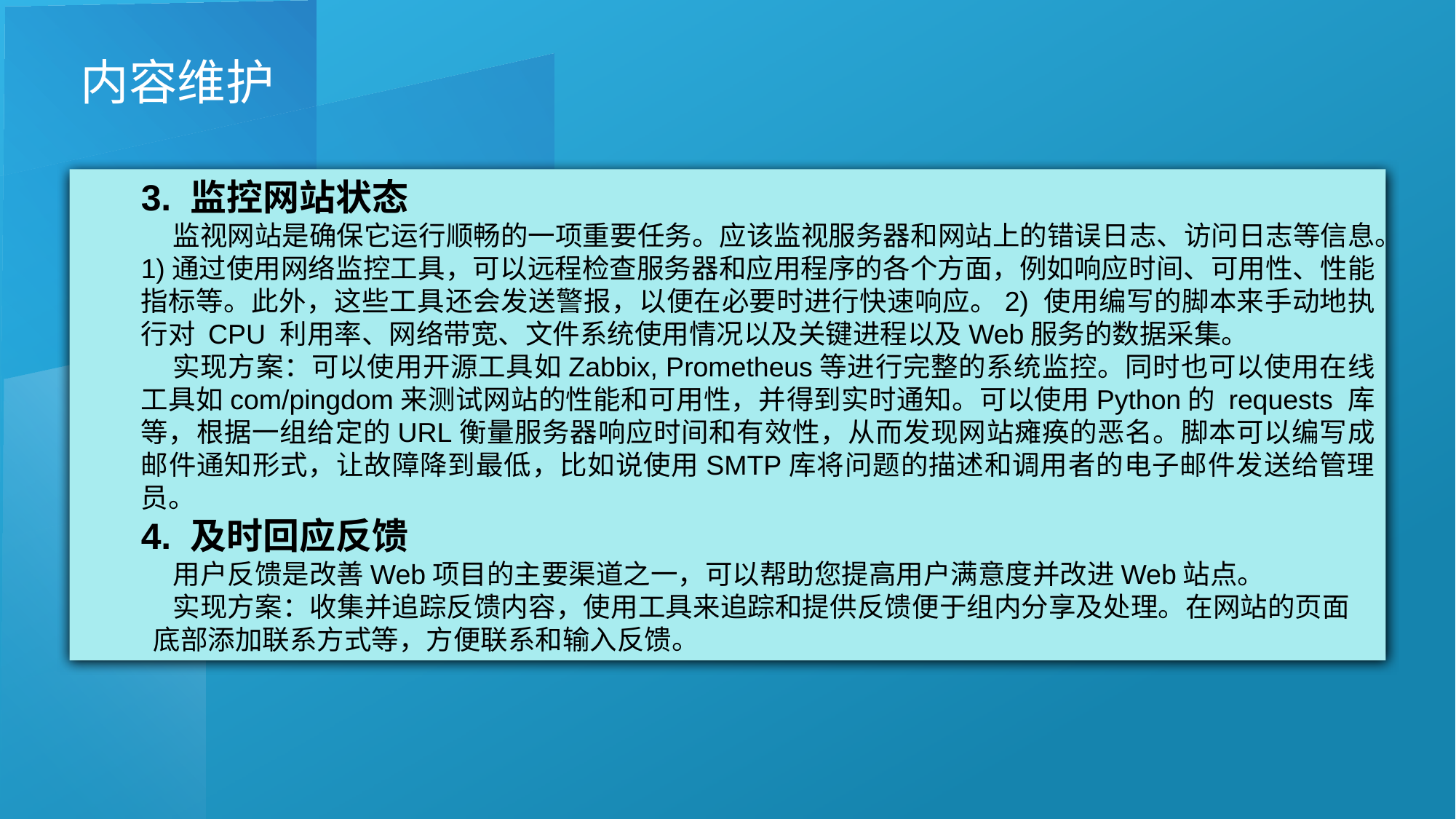

内容维护
3. 监控网站状态
监视网站是确保它运行顺畅的一项重要任务。应该监视服务器和网站上的错误日志、访问日志等信息。1)通过使用网络监控工具，可以远程检查服务器和应用程序的各个方面，例如响应时间、可用性、性能指标等。此外，这些工具还会发送警报，以便在必要时进行快速响应。2) 使用编写的脚本来手动地执行对 CPU 利用率、网络带宽、文件系统使用情况以及关键进程以及Web服务的数据采集。
实现方案：可以使用开源工具如Zabbix, Prometheus等进行完整的系统监控。同时也可以使用在线工具如com/pingdom来测试网站的性能和可用性，并得到实时通知。可以使用Python的 requests 库等，根据一组给定的URL衡量服务器响应时间和有效性，从而发现网站瘫痪的恶名。脚本可以编写成邮件通知形式，让故障降到最低，比如说使用SMTP库将问题的描述和调用者的电子邮件发送给管理员。
4. 及时回应反馈
用户反馈是改善Web项目的主要渠道之一，可以帮助您提高用户满意度并改进Web站点。
实现方案：收集并追踪反馈内容，使用工具来追踪和提供反馈便于组内分享及处理。在网站的页面       底部添加联系方式等，方便联系和输入反馈。